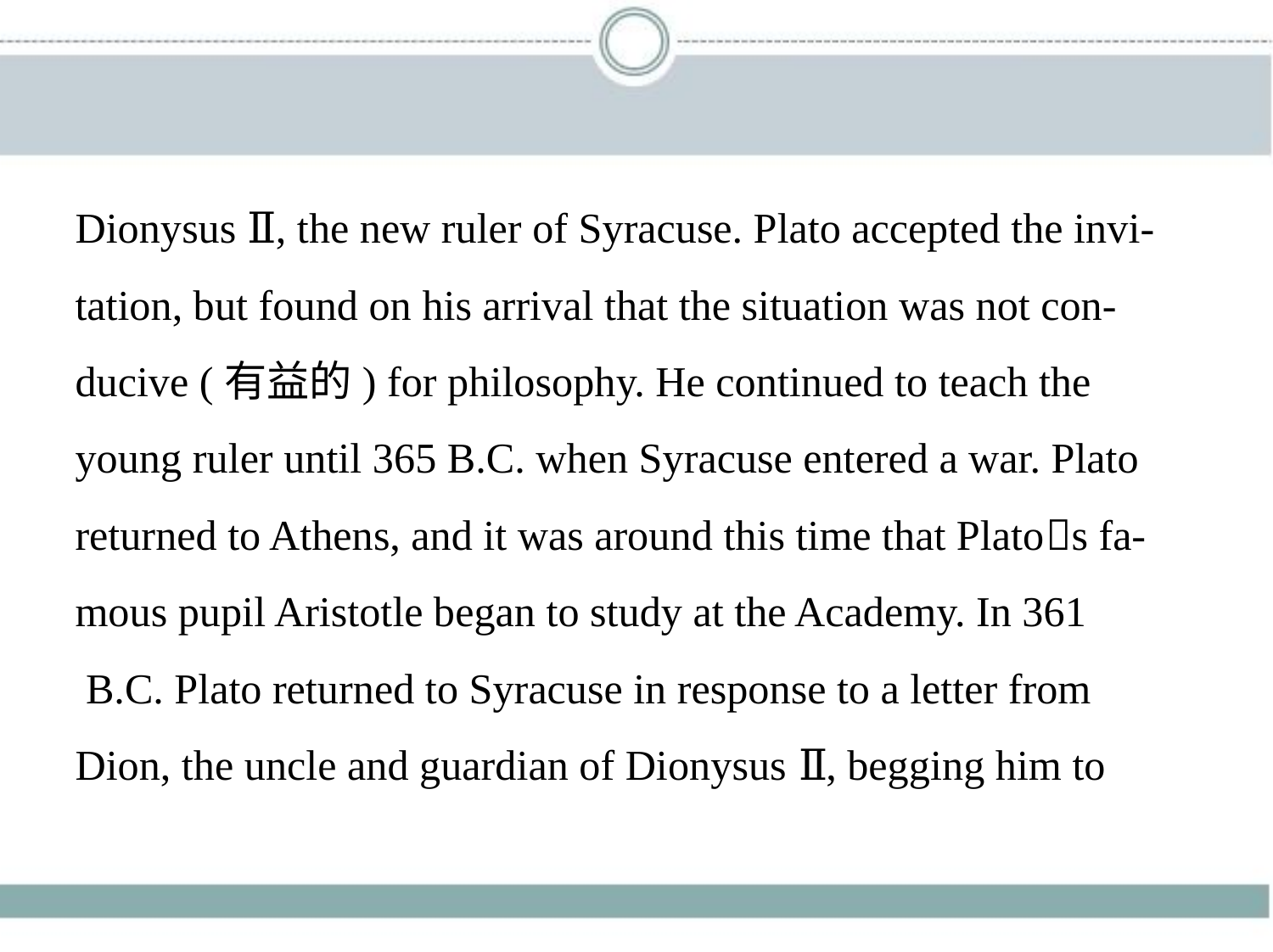

Dionysus Ⅱ, the new ruler of Syracuse. Plato accepted the invi-
tation, but found on his arrival that the situation was not con-
ducive (有益的) for philosophy. He continued to teach the
young ruler until 365 B.C. when Syracuse entered a war. Plato
returned to Athens, and it was around this time that Plato􀆳s fa-
mous pupil Aristotle began to study at the Academy. In 361
 B.C. Plato returned to Syracuse in response to a letter from
Dion, the uncle and guardian of Dionysus Ⅱ, begging him to